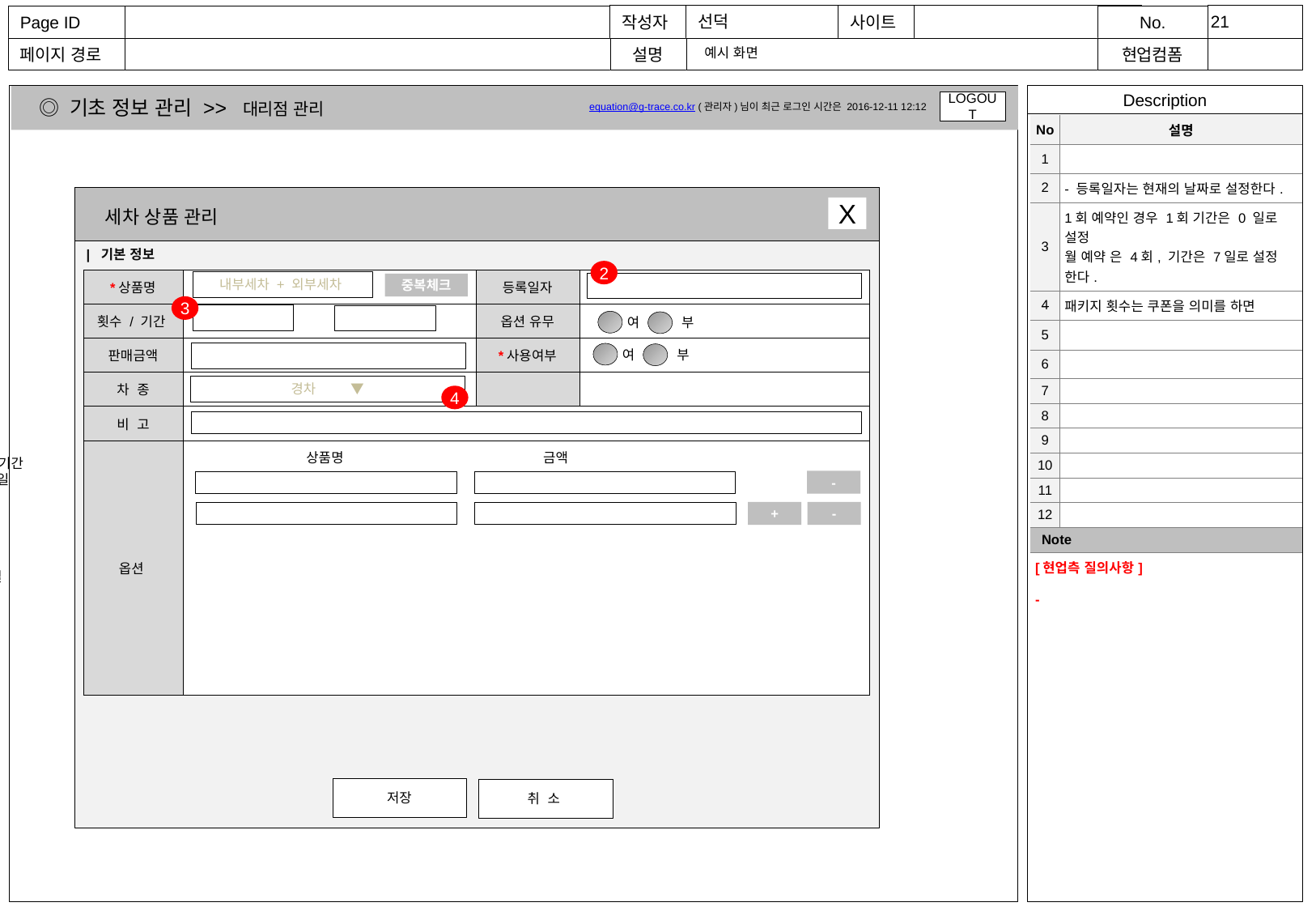

예시 화면

◎ 기초 정보 관리 >>  대리점 관리
LOGOUT
equation@g-trace.co.kr (관리자)님이 최근 로그인 시간은 2016-12-11 12:12

| No | 설명 |
| --- | --- |
| 1 |  |
| 2 | - 등록일자는 현재의 날짜로 설정한다. |
| 3 | 1회 예약인 경우 1회 기간은 0 일로 설정 월 예약 은 4회, 기간은 7일로 설정 한다. |
| 4 | 패키지 횟수는 쿠폰을 의미를 하면 |
| 5 |  |
| 6 |  |
| 7 |  |
| 8 |  |
| 9 |  |
| 10 |  |
| 11 |  |
| 12 |  |
| Note |  |
| [현업측 질의사항] - |  |

X
세차 상품 관리
|  기본 정보
2
| \*상품명 |  | 등록일자 |  |
| --- | --- | --- | --- |
| 횟수 / 기간 | 회 일 | 옵션 유무 |  |
| 판매금액 |  | \*사용여부 |  |
| 차 종 |  |  |  |
| 비 고 |  |  |  |
| 옵션 |  |  |  |
내부세차 + 외부세차

중복체크
3

여

부

여

부

경차         ▼
4

상품에 대한 횟수와 기간을 선택
      	예시, 1회 상품인 경우  : 1회 + 각 회수별 기간
		횟수 1회, 기간 = 0 일

       	월 4회 상품인 경우
		횟수 4회  기간 = 7일

	월 2회 상품인 경우
 		횟수 2회 기간 = 14일

2) 세차 상품에 대해서 품목 입력 함.   -  금액을 입력을 함.
3) 해당 차량의 차종을 선택
4) 옵션 에 대해서 등록을 함 . – 금액을 등록 함.

상품명                                                    금액
-

+
-

저장
취  소